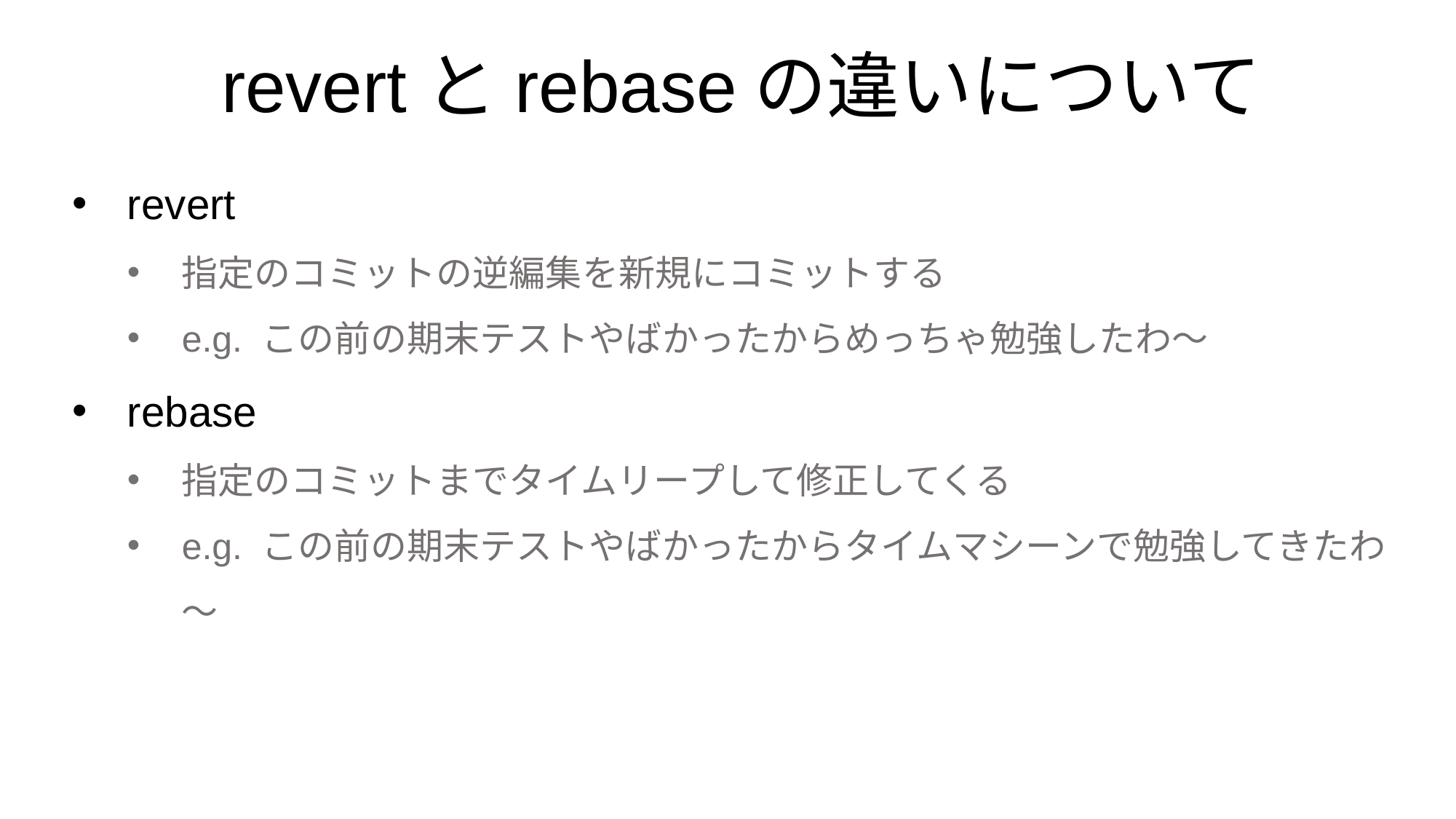

revertとrebaseの違いについて
revert
指定のコミットの逆編集を新規にコミットする
e.g. この前の期末テストやばかったからめっちゃ勉強したわ〜
rebase
指定のコミットまでタイムリープして修正してくる
e.g. この前の期末テストやばかったからタイムマシーンで勉強してきたわ〜